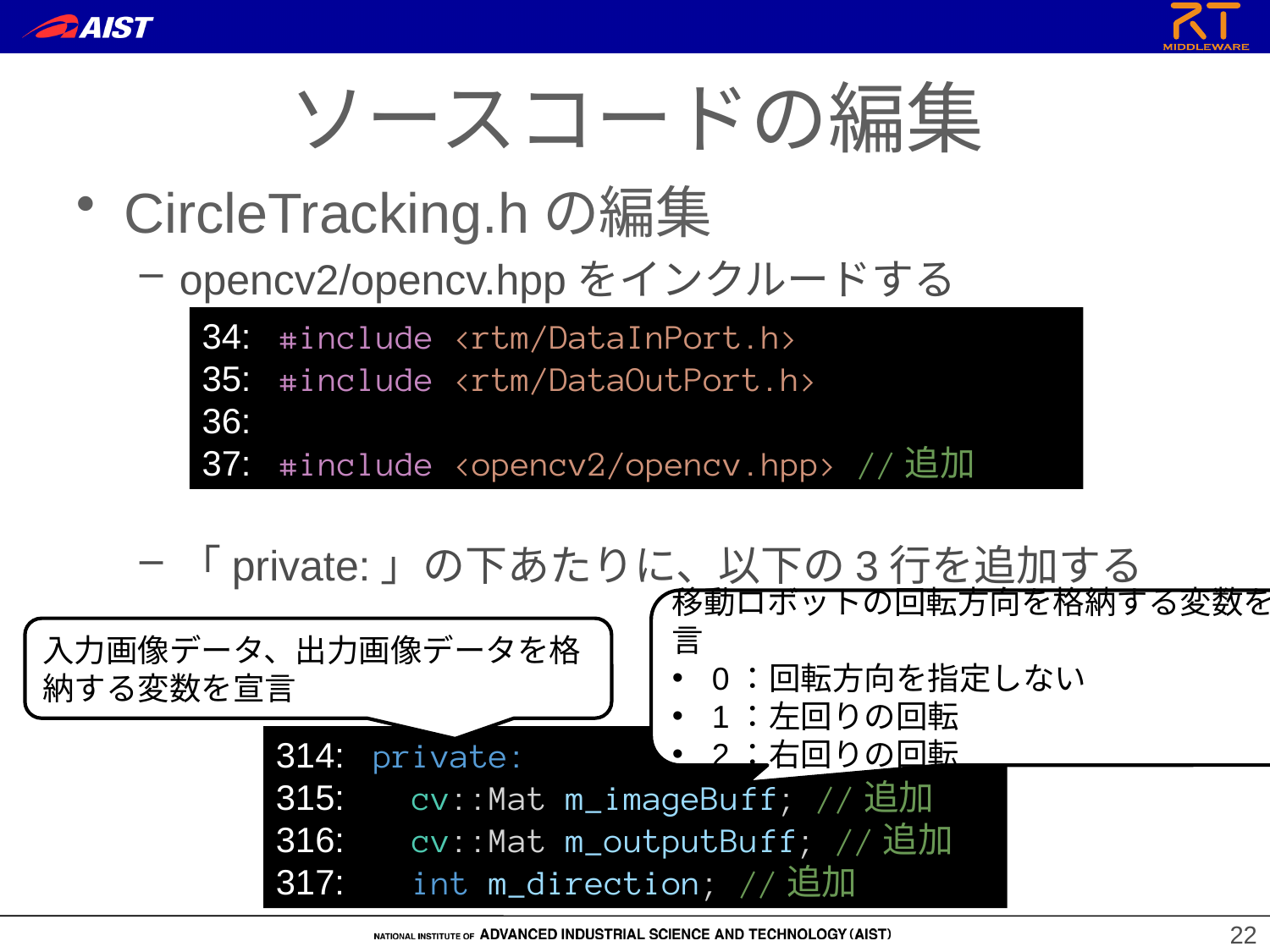

ソースコードの編集
CircleTracking.hの編集
opencv2/opencv.hppをインクルードする

「private:」の下あたりに、以下の3行を追加する
34:  #include <rtm/DataInPort.h>
35:  #include <rtm/DataOutPort.h>
36:  
37:  #include <opencv2/opencv.hpp> //追加
移動ロボットの回転方向を格納する変数を宣言
0：回転方向を指定しない
1：左回りの回転
2：右回りの回転
入力画像データ、出力画像データを格納する変数を宣言
314:  private:
315:    cv::Mat m_imageBuff; //追加
316:    cv::Mat m_outputBuff; //追加
317:    int m_direction; //追加
22